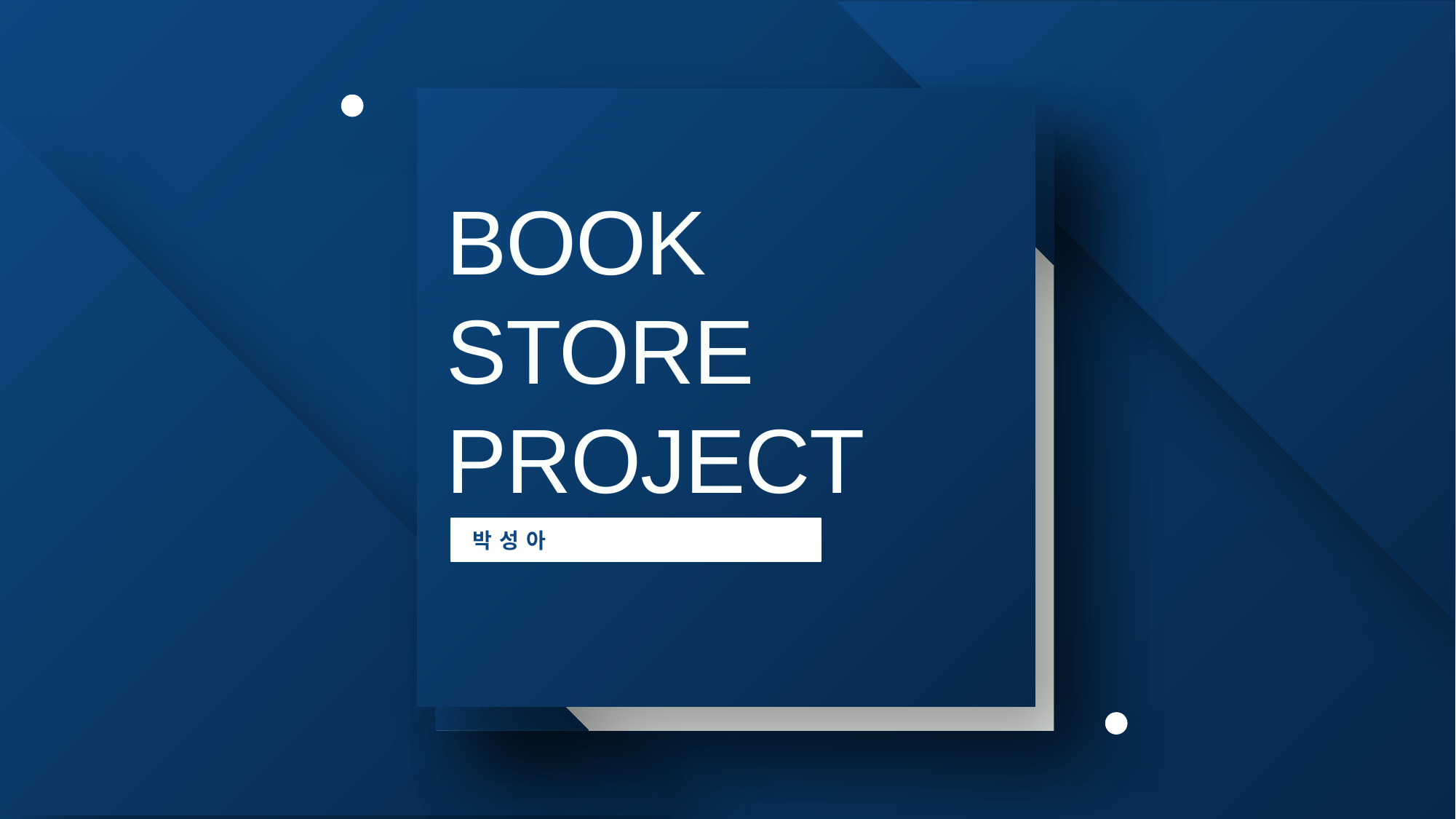

# BOOK STORE PROJECT
박  성  아